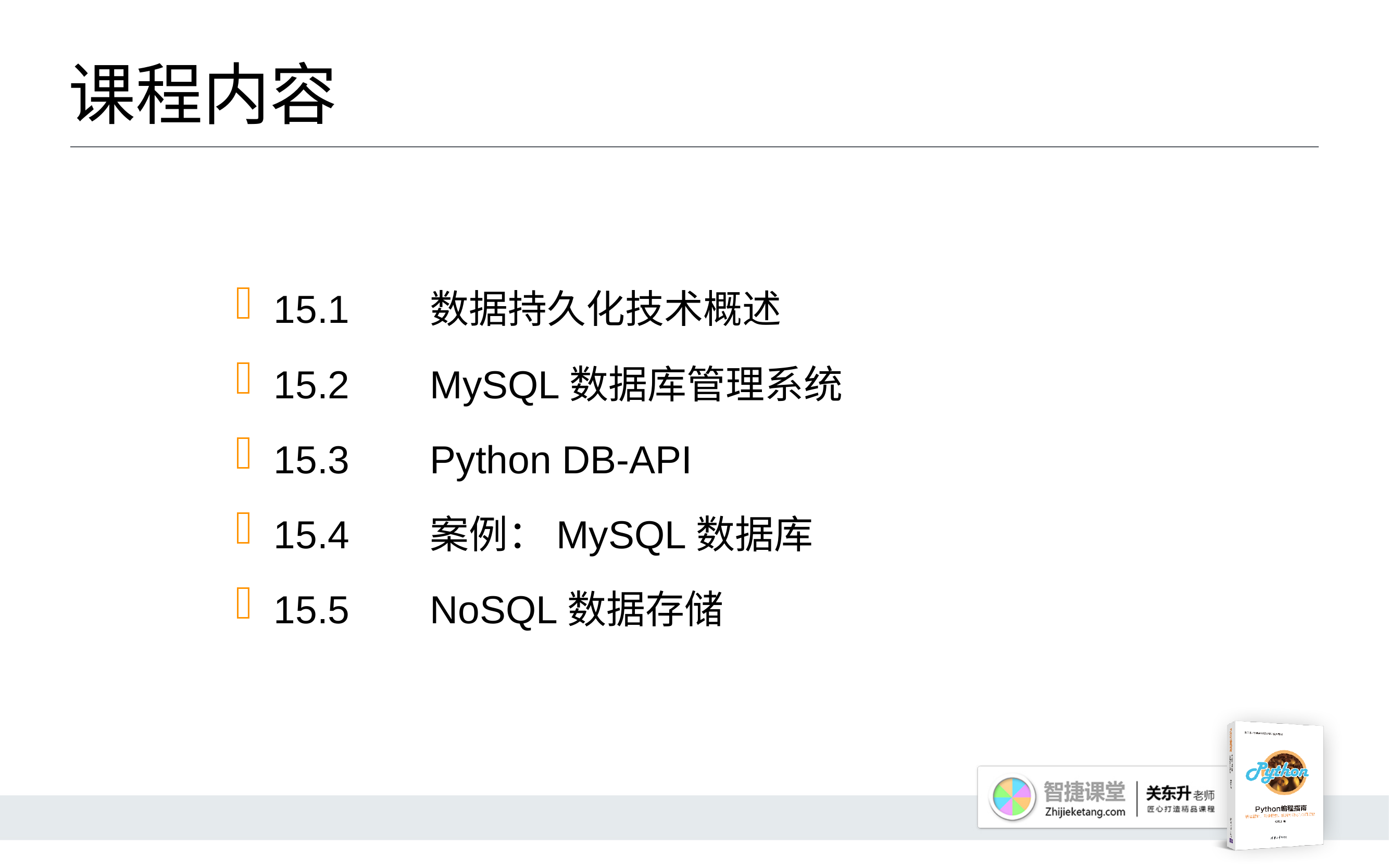

# 课程内容
15.1 	数据持久化技术概述
15.2 	MySQL数据库管理系统
15.3 	Python DB-API
15.4 	案例：MySQL数据库
15.5 	NoSQL数据存储